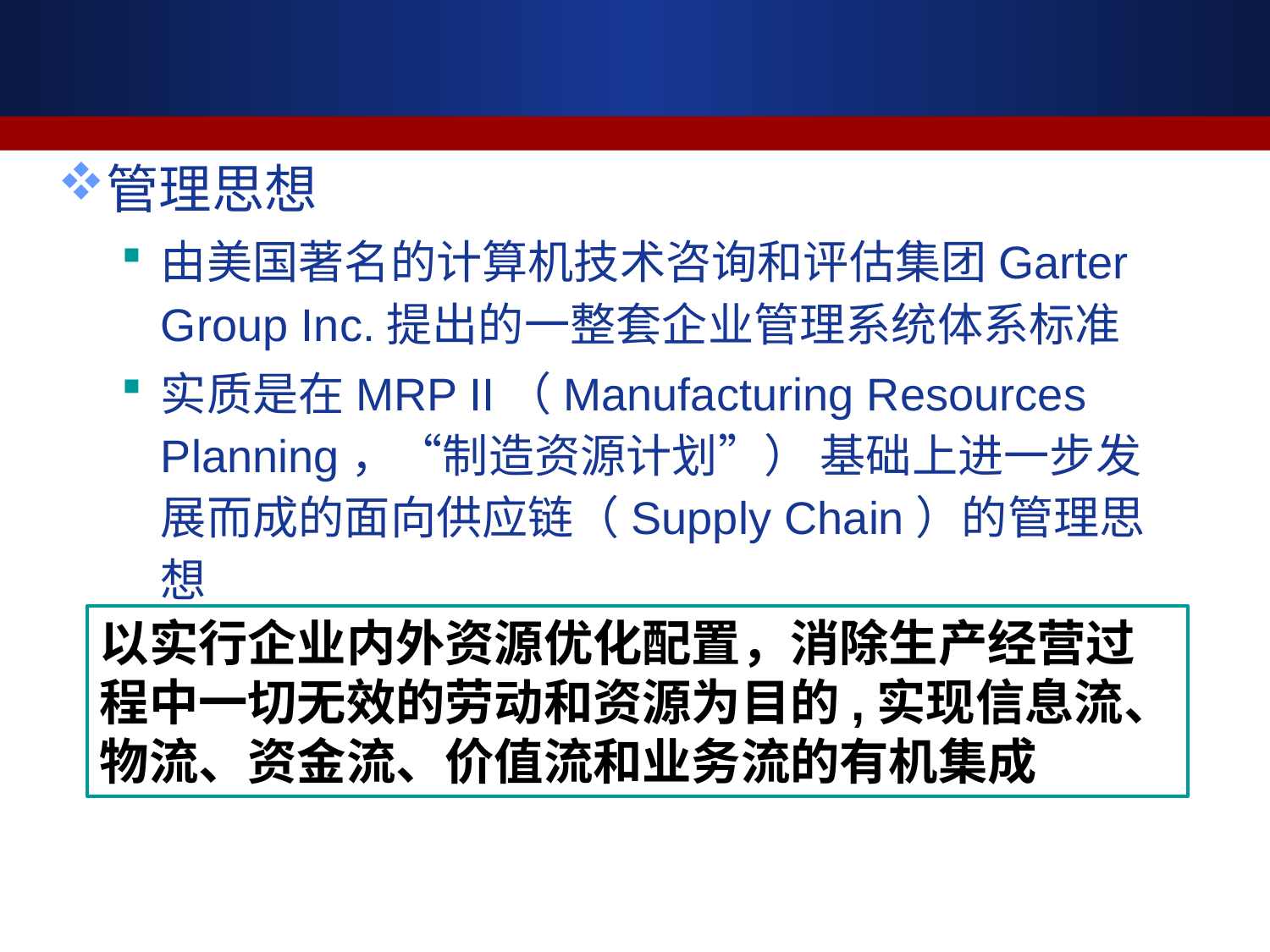

管理思想
由美国著名的计算机技术咨询和评估集团Garter Group Inc.提出的一整套企业管理系统体系标准
实质是在MRP II（Manufacturing Resources Planning，“制造资源计划”） 基础上进一步发展而成的面向供应链（Supply Chain）的管理思想

以实行企业内外资源优化配置，消除生产经营过程中一切无效的劳动和资源为目的,实现信息流、物流、资金流、价值流和业务流的有机集成